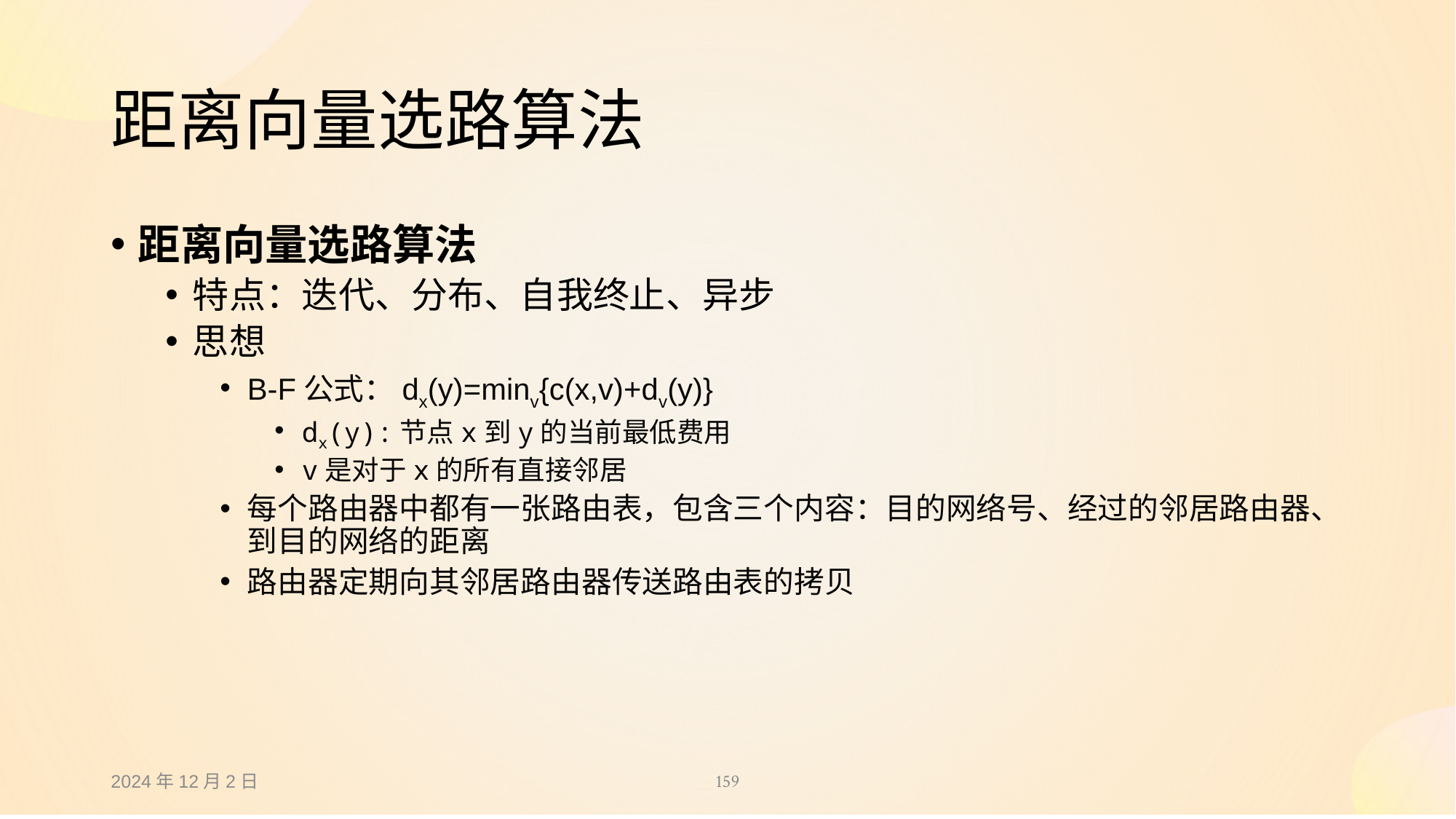

# 距离向量选路算法
距离向量选路算法
特点：迭代、分布、自我终止、异步
思想
B-F公式：dx(y)=minv{c(x,v)+dv(y)}
dx(y):节点x到y的当前最低费用
v是对于x的所有直接邻居
每个路由器中都有一张路由表，包含三个内容：目的网络号、经过的邻居路由器、到目的网络的距离
路由器定期向其邻居路由器传送路由表的拷贝
2024年12月2日
159